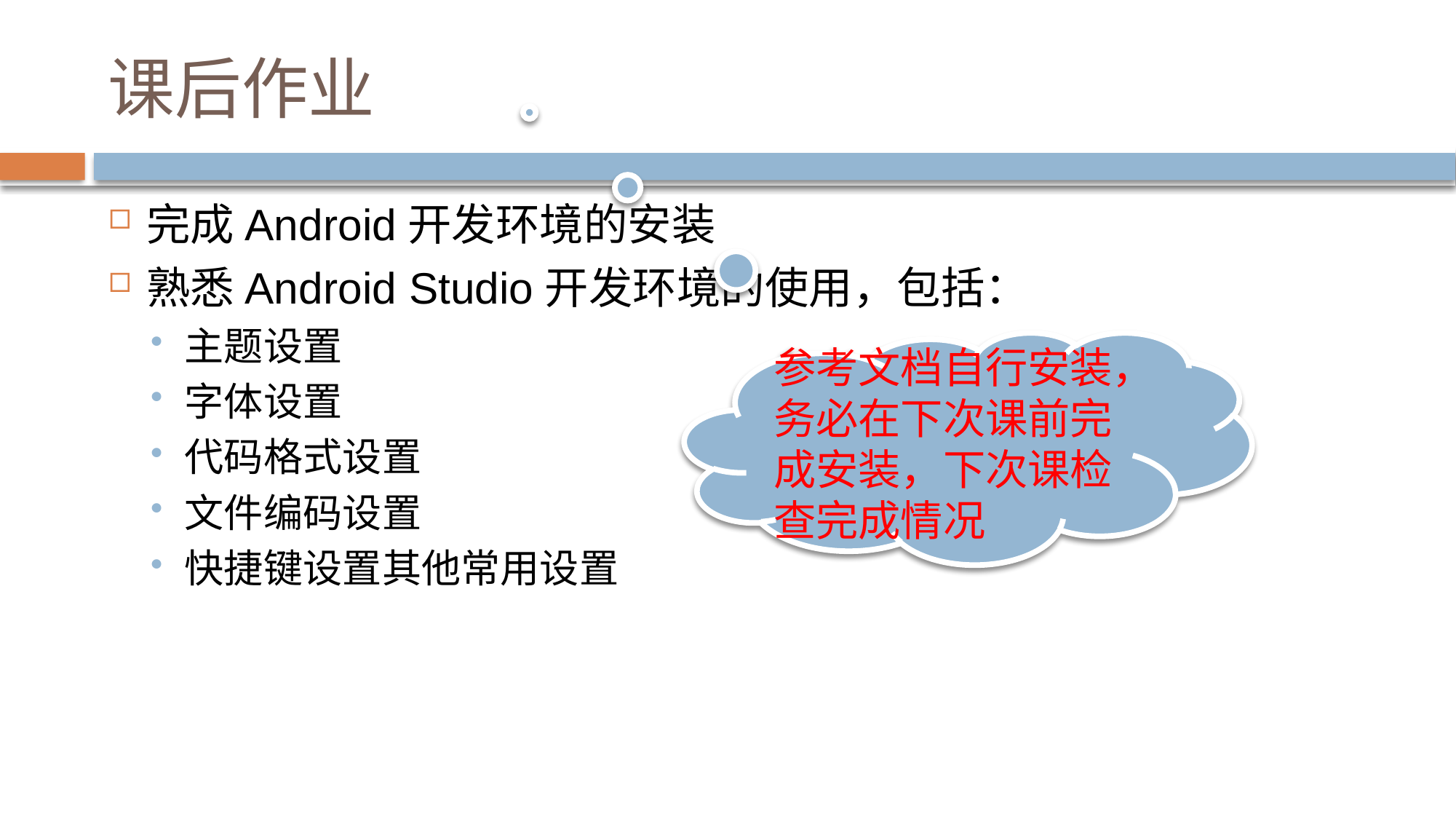

# 课后作业
完成Android开发环境的安装
熟悉Android Studio开发环境的使用，包括：
主题设置
字体设置
代码格式设置
文件编码设置
快捷键设置其他常用设置
参考文档自行安装，务必在下次课前完成安装，下次课检查完成情况